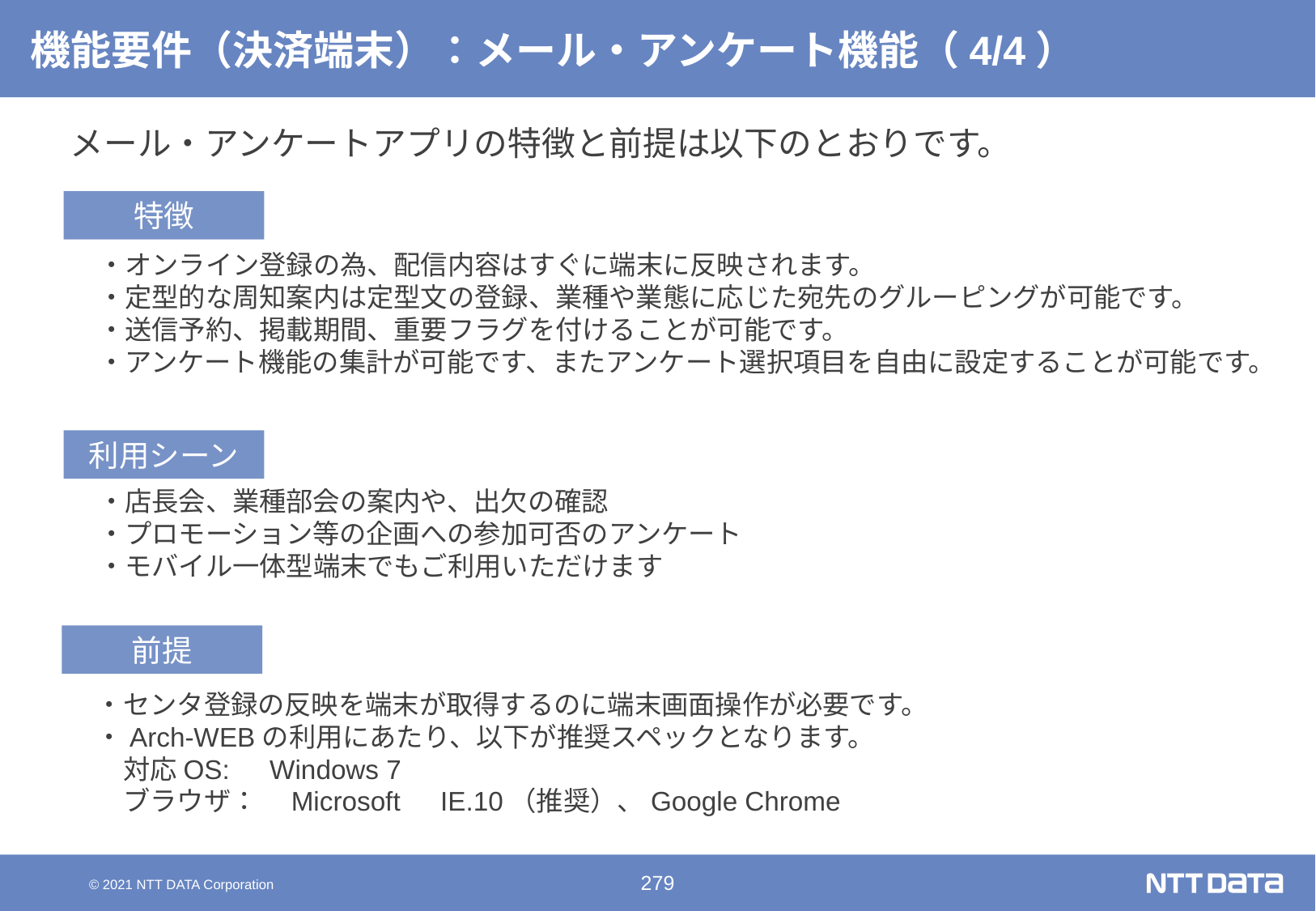

# 機能要件（決済端末）：メール・アンケート機能（4/4）
メール・アンケートアプリの特徴と前提は以下のとおりです。
特徴
　・オンライン登録の為、配信内容はすぐに端末に反映されます。
　・定型的な周知案内は定型文の登録、業種や業態に応じた宛先のグルーピングが可能です。
　・送信予約、掲載期間、重要フラグを付けることが可能です。
　・アンケート機能の集計が可能です、またアンケート選択項目を自由に設定することが可能です。
利用シーン
　・店長会、業種部会の案内や、出欠の確認
　・プロモーション等の企画への参加可否のアンケート
　・モバイル一体型端末でもご利用いただけます
前提
　・センタ登録の反映を端末が取得するのに端末画面操作が必要です。
　・Arch-WEBの利用にあたり、以下が推奨スペックとなります。
　　対応OS:　Windows 7
　　ブラウザ：　Microsoft　IE.10（推奨）、Google Chrome